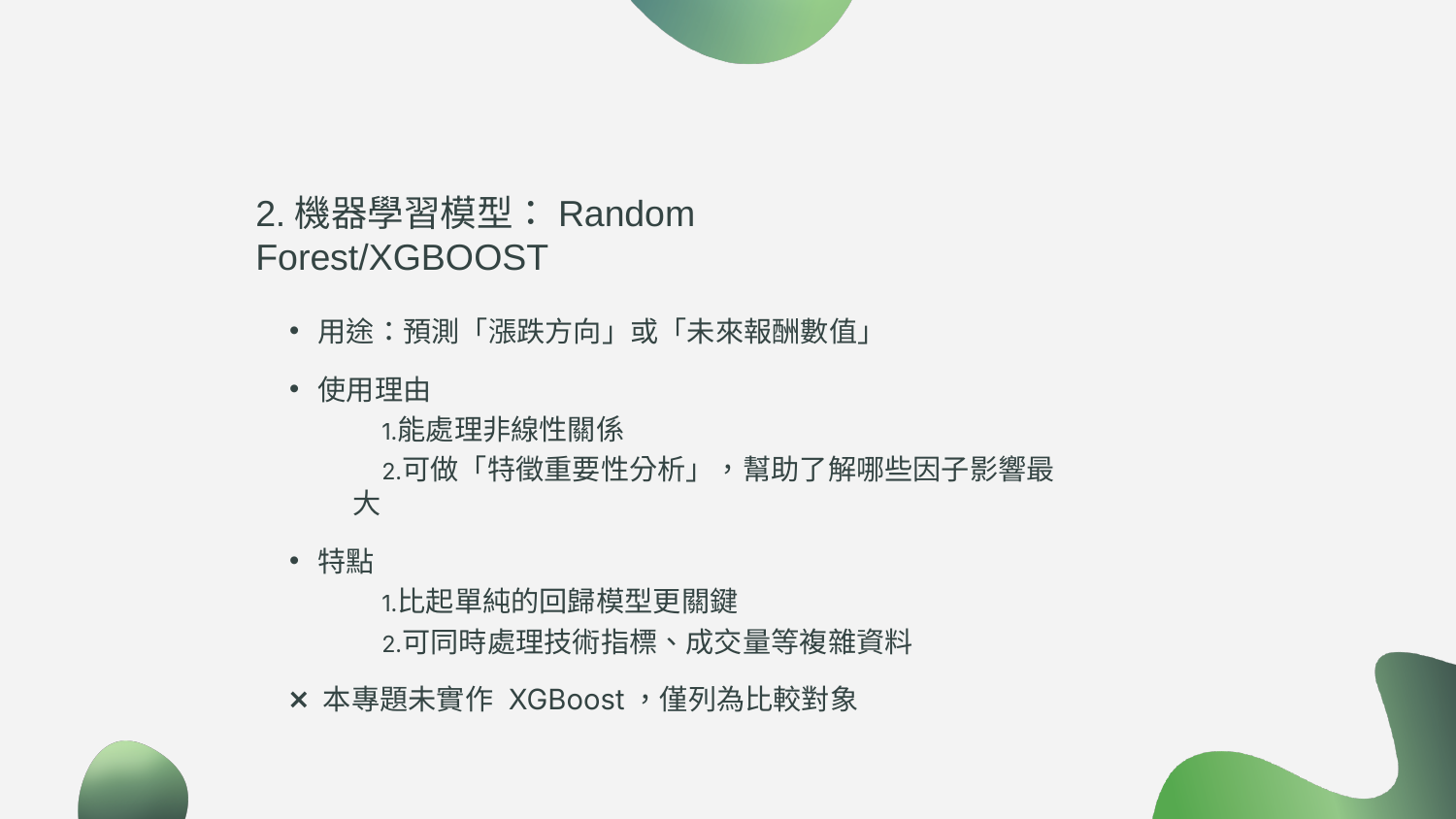

2.機器學習模型：Random Forest/XGBOOST
用途：預測「漲跌方向」或「未來報酬數值」
使用理由
能處理非線性關係
可做「特徵重要性分析」，幫助了解哪些因子影響最大
特點
比起單純的回歸模型更關鍵
可同時處理技術指標、成交量等複雜資料
❌ 本專題未實作 XGBoost，僅列為比較對象